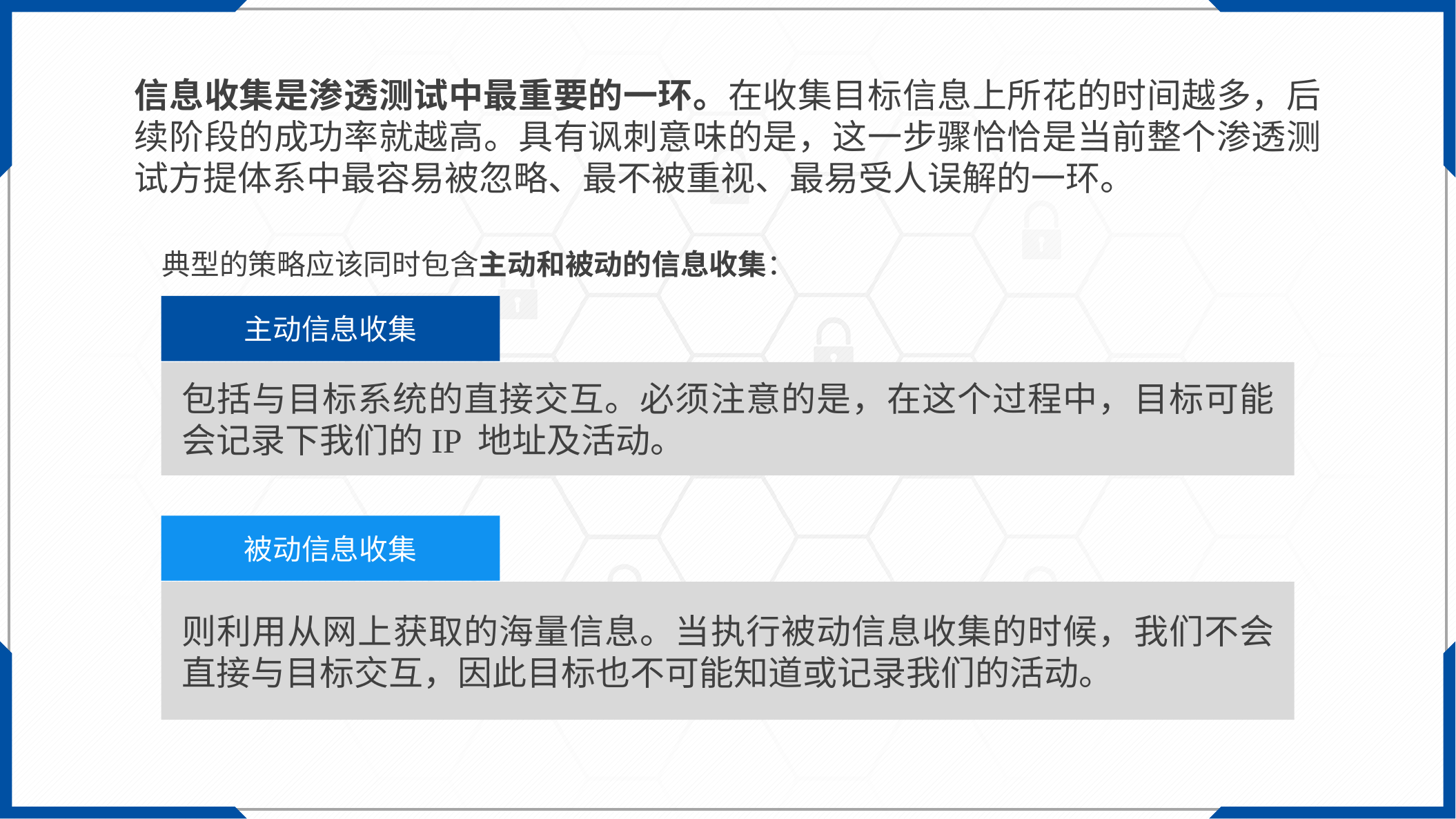

信息收集是渗透测试中最重要的一环。在收集目标信息上所花的时间越多，后续阶段的成功率就越高。具有讽刺意味的是，这一步骤恰恰是当前整个渗透测试方提体系中最容易被忽略、最不被重视、最易受人误解的一环。
典型的策略应该同时包含主动和被动的信息收集：
主动信息收集
包括与目标系统的直接交互。必须注意的是，在这个过程中，目标可能会记录下我们的IP 地址及活动。
被动信息收集
则利用从网上获取的海量信息。当执行被动信息收集的时候，我们不会直接与目标交互，因此目标也不可能知道或记录我们的活动。